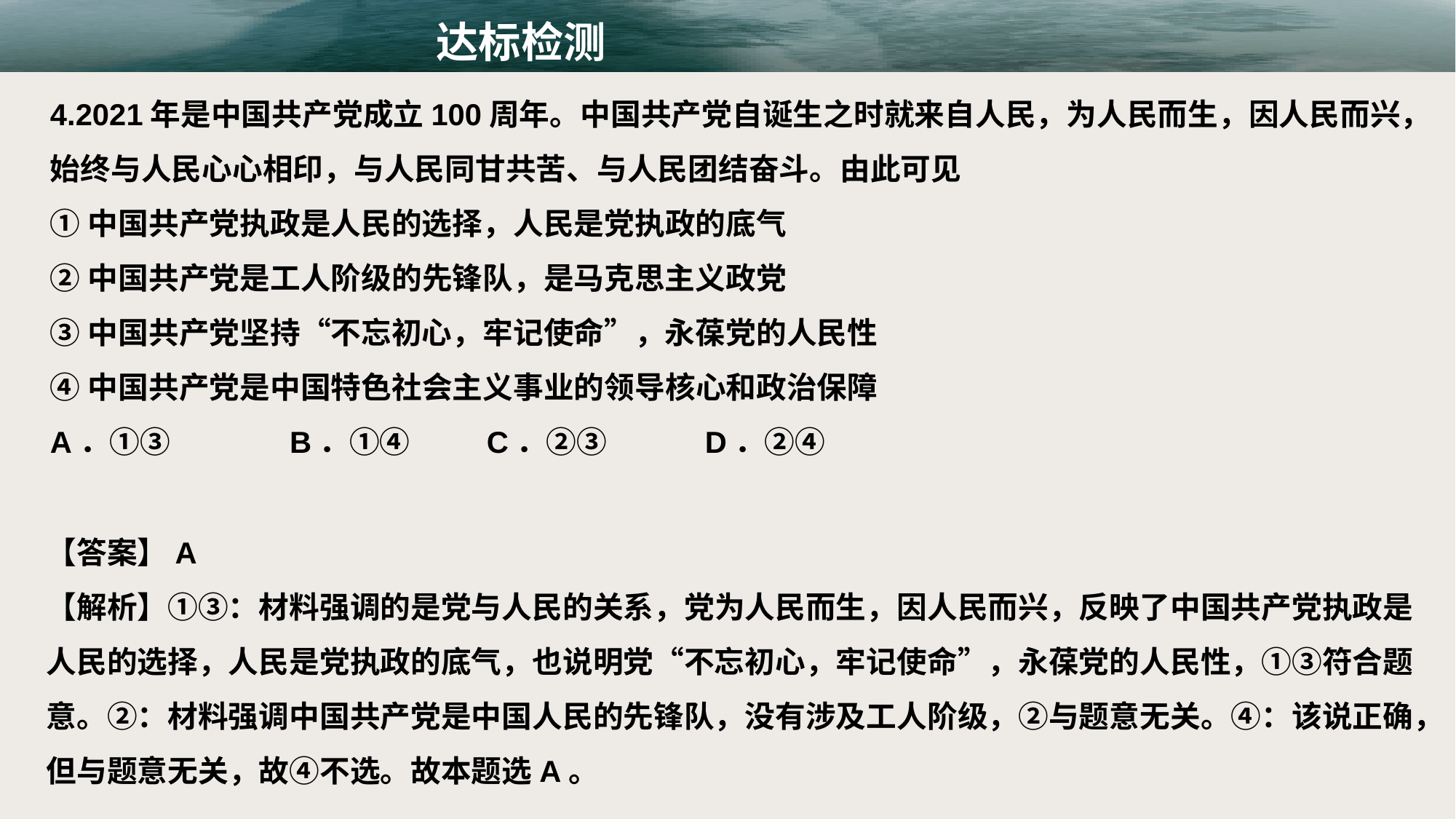

达标检测
4.2021年是中国共产党成立100周年。中国共产党自诞生之时就来自人民，为人民而生，因人民而兴，始终与人民心心相印，与人民同甘共苦、与人民团结奋斗。由此可见
①中国共产党执政是人民的选择，人民是党执政的底气
②中国共产党是工人阶级的先锋队，是马克思主义政党
③中国共产党坚持“不忘初心，牢记使命”，永葆党的人民性
④中国共产党是中国特色社会主义事业的领导核心和政治保障
A．①③	  B．①④	C．②③	D．②④
【答案】A
【解析】①③：材料强调的是党与人民的关系，党为人民而生，因人民而兴，反映了中国共产党执政是人民的选择，人民是党执政的底气，也说明党“不忘初心，牢记使命”，永葆党的人民性，①③符合题意。②：材料强调中国共产党是中国人民的先锋队，没有涉及工人阶级，②与题意无关。④：该说正确，但与题意无关，故④不选。故本题选A。